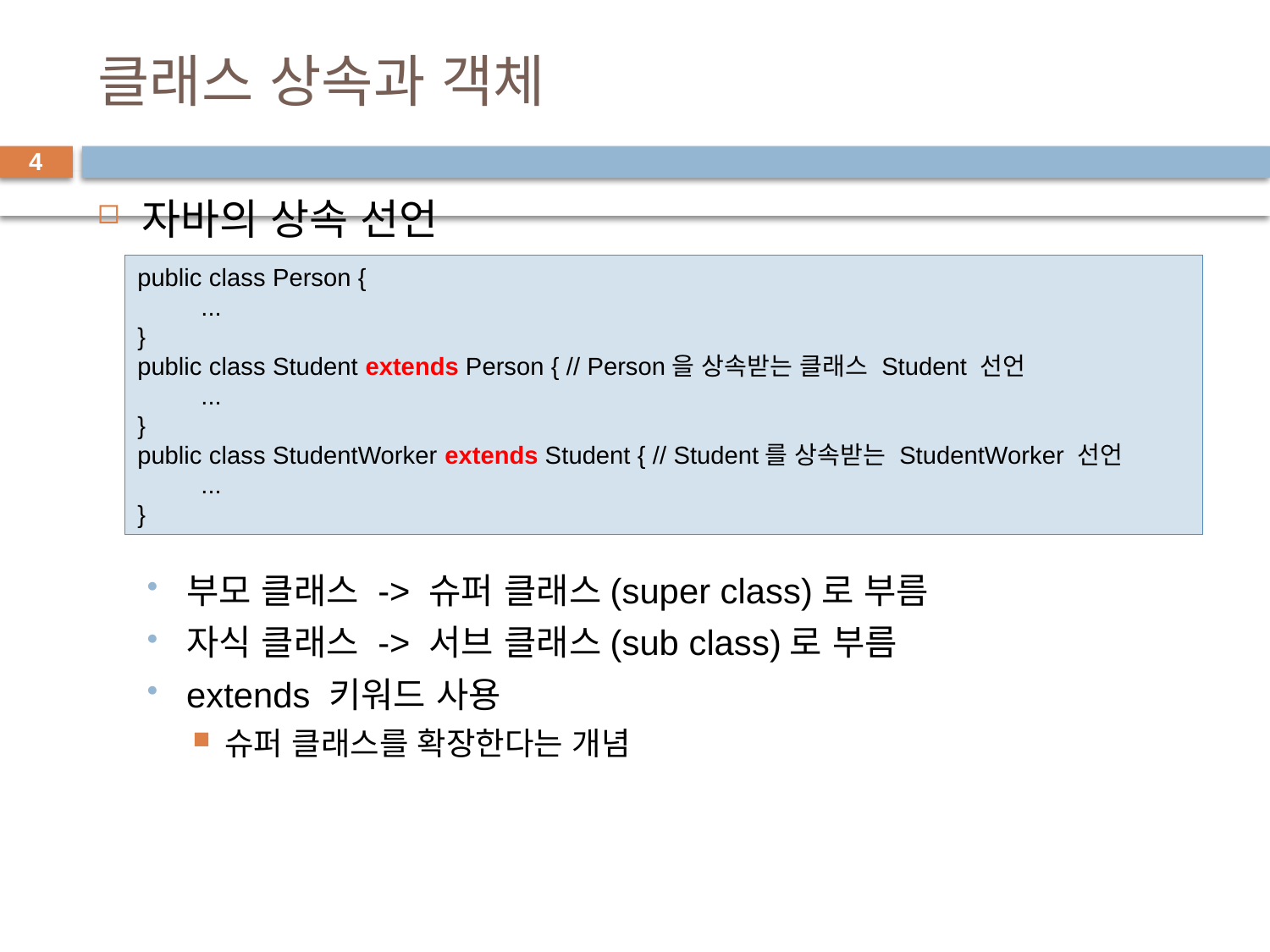

# 클래스 상속과 객체
4
자바의 상속 선언

부모 클래스 -> 슈퍼 클래스(super class)로 부름
자식 클래스 -> 서브 클래스(sub class)로 부름
extends 키워드 사용
슈퍼 클래스를 확장한다는 개념
public class Person {
...
}
public class Student extends Person { // Person을 상속받는 클래스 Student 선언
...
}
public class StudentWorker extends Student { // Student를 상속받는 StudentWorker 선언
...
}